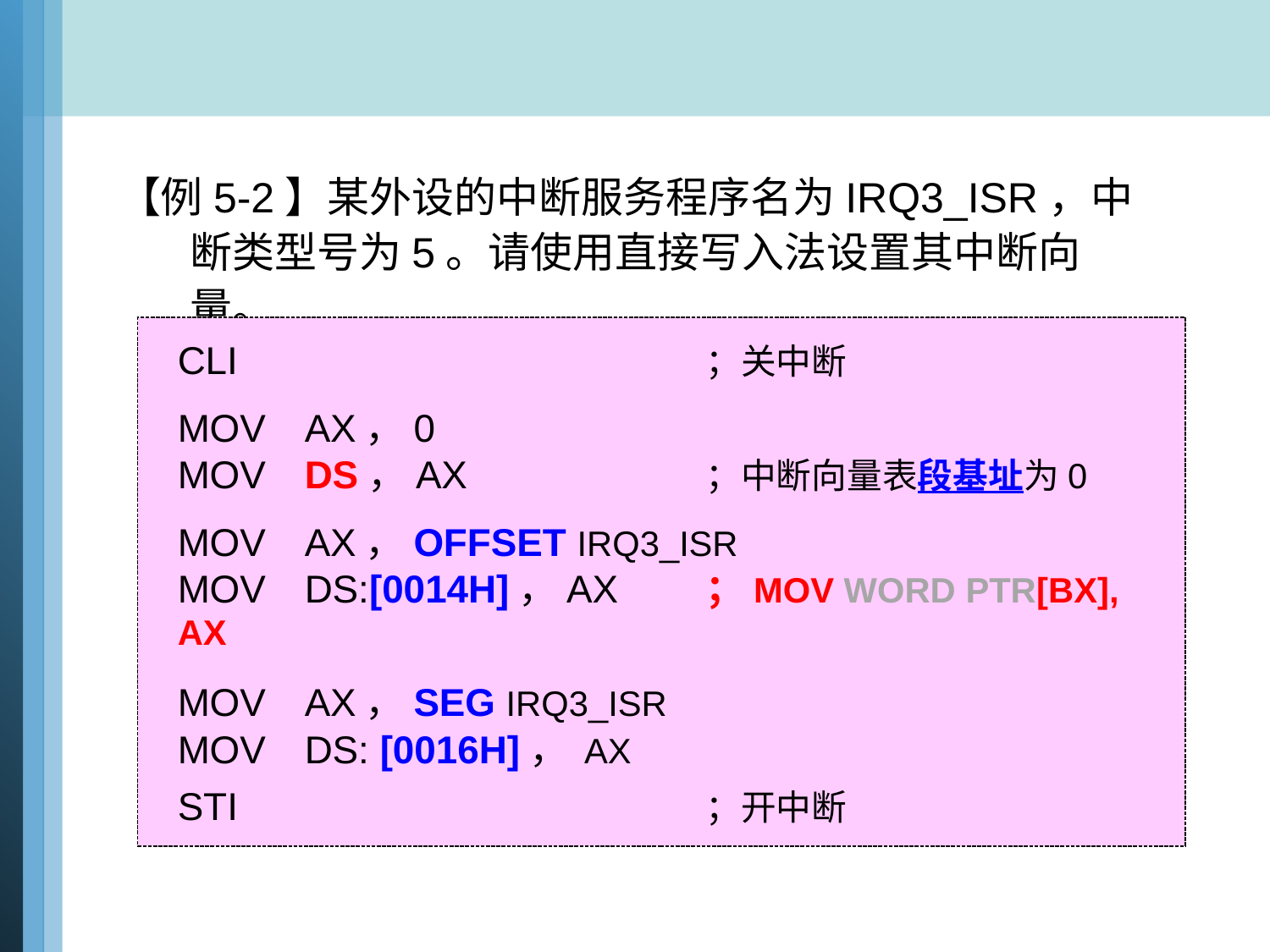

【例5-2】某外设的中断服务程序名为IRQ3_ISR，中断类型号为5。请使用直接写入法设置其中断向量。

CLI			     	 ；关中断
MOV	AX，0
MOV	DS，AX	     	 ；中断向量表段基址为0
MOV	AX，OFFSET IRQ3_ISR
MOV	DS:[0014H]，AX	 ；MOV WORD PTR[BX], AX
MOV 	AX，SEG IRQ3_ISR
MOV 	DS: [0016H]， AX
STI			      	 ；开中断

91